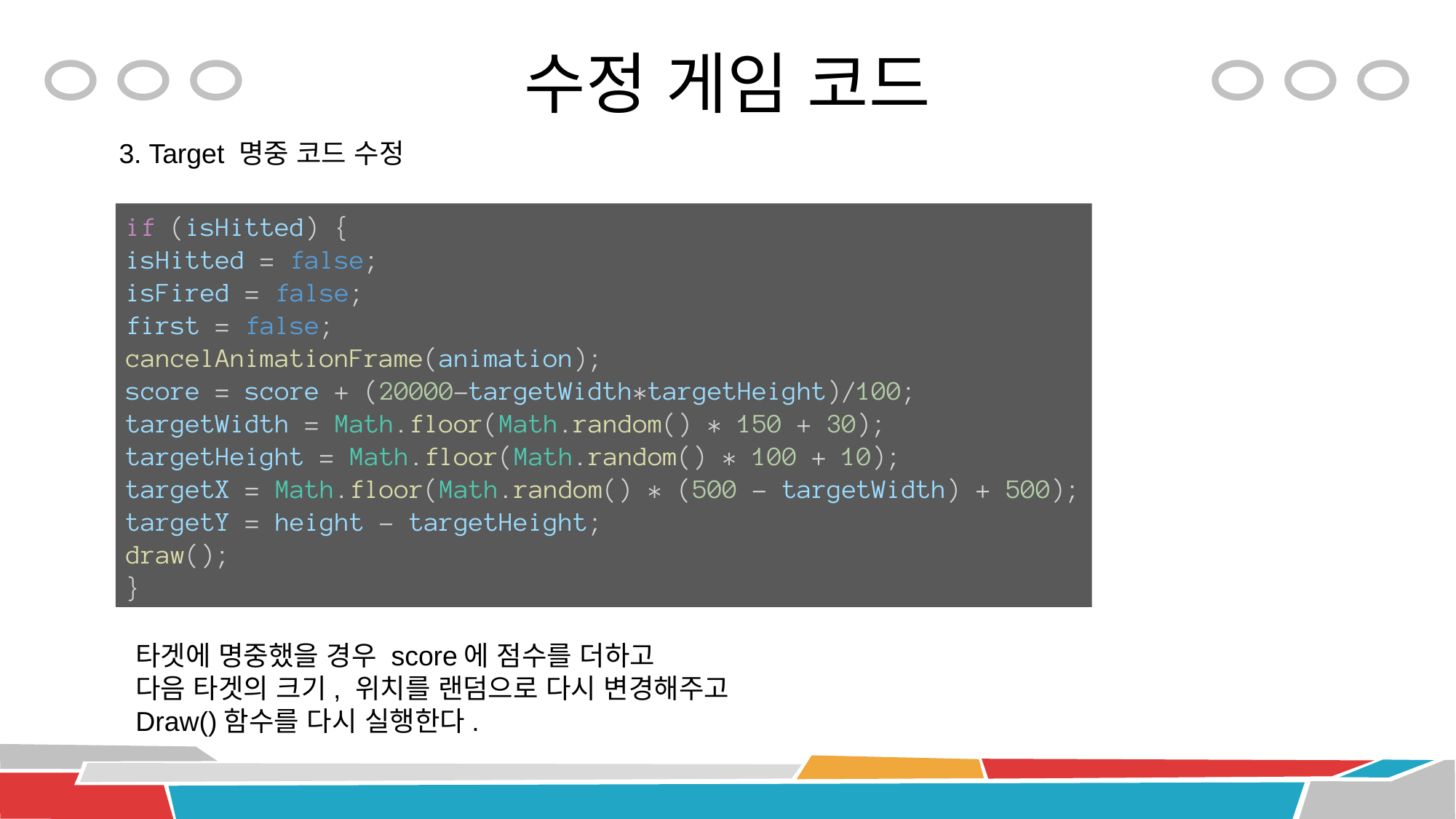

# 수정 게임 코드
3. Target 명중 코드 수정
if (isHitted) {
isHitted = false;
isFired = false;
first = false;
cancelAnimationFrame(animation);
score = score + (20000-targetWidth*targetHeight)/100;
targetWidth = Math.floor(Math.random() * 150 + 30);
targetHeight = Math.floor(Math.random() * 100 + 10);
targetX = Math.floor(Math.random() * (500 - targetWidth) + 500);
targetY = height - targetHeight;
draw();
}
타겟에 명중했을 경우 score에 점수를 더하고
다음 타겟의 크기, 위치를 랜덤으로 다시 변경해주고
Draw()함수를 다시 실행한다.